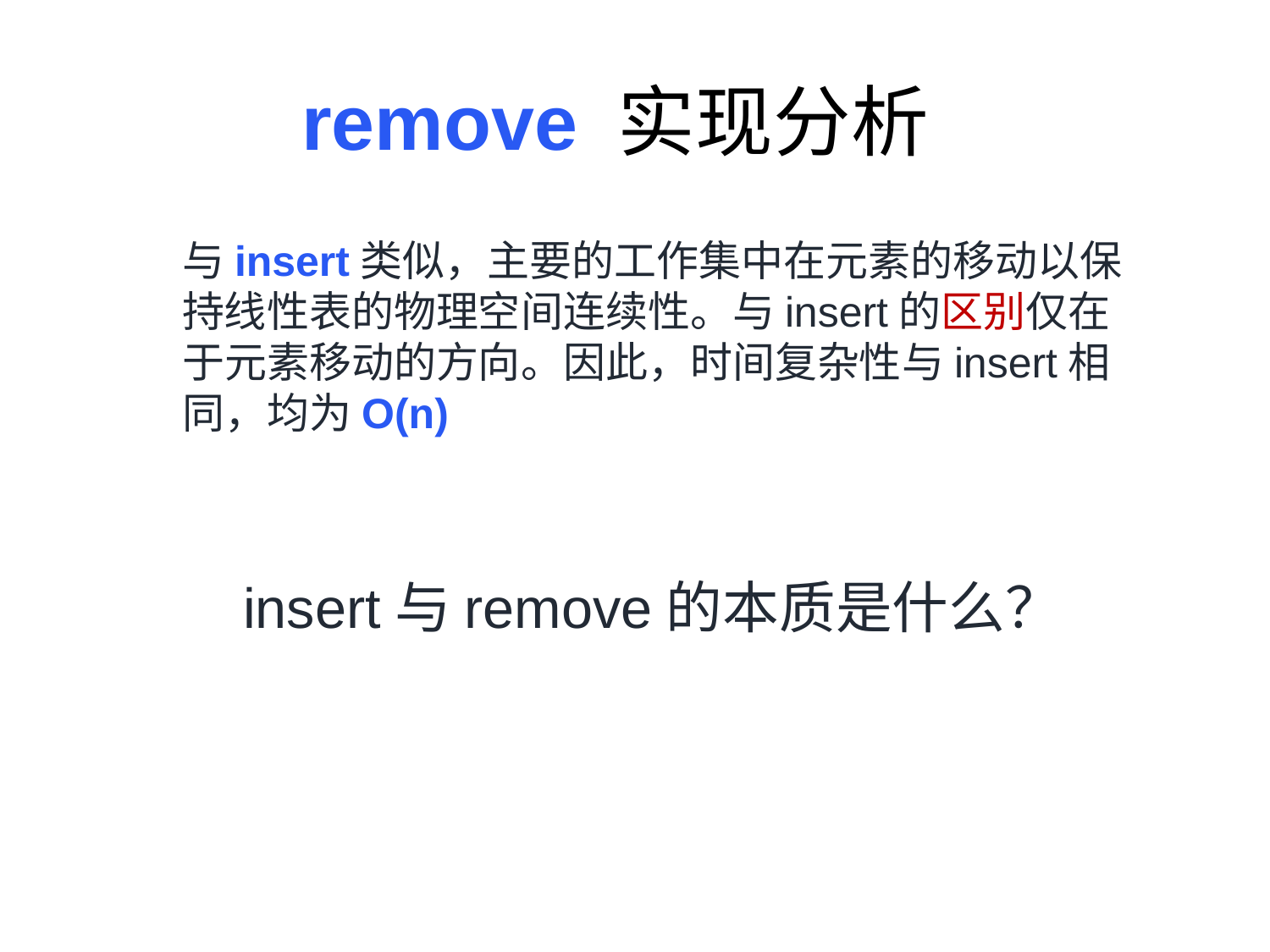

remove 实现分析
与insert类似，主要的工作集中在元素的移动以保持线性表的物理空间连续性。与insert的区别仅在于元素移动的方向。因此，时间复杂性与insert相同，均为O(n)
insert与remove的本质是什么？